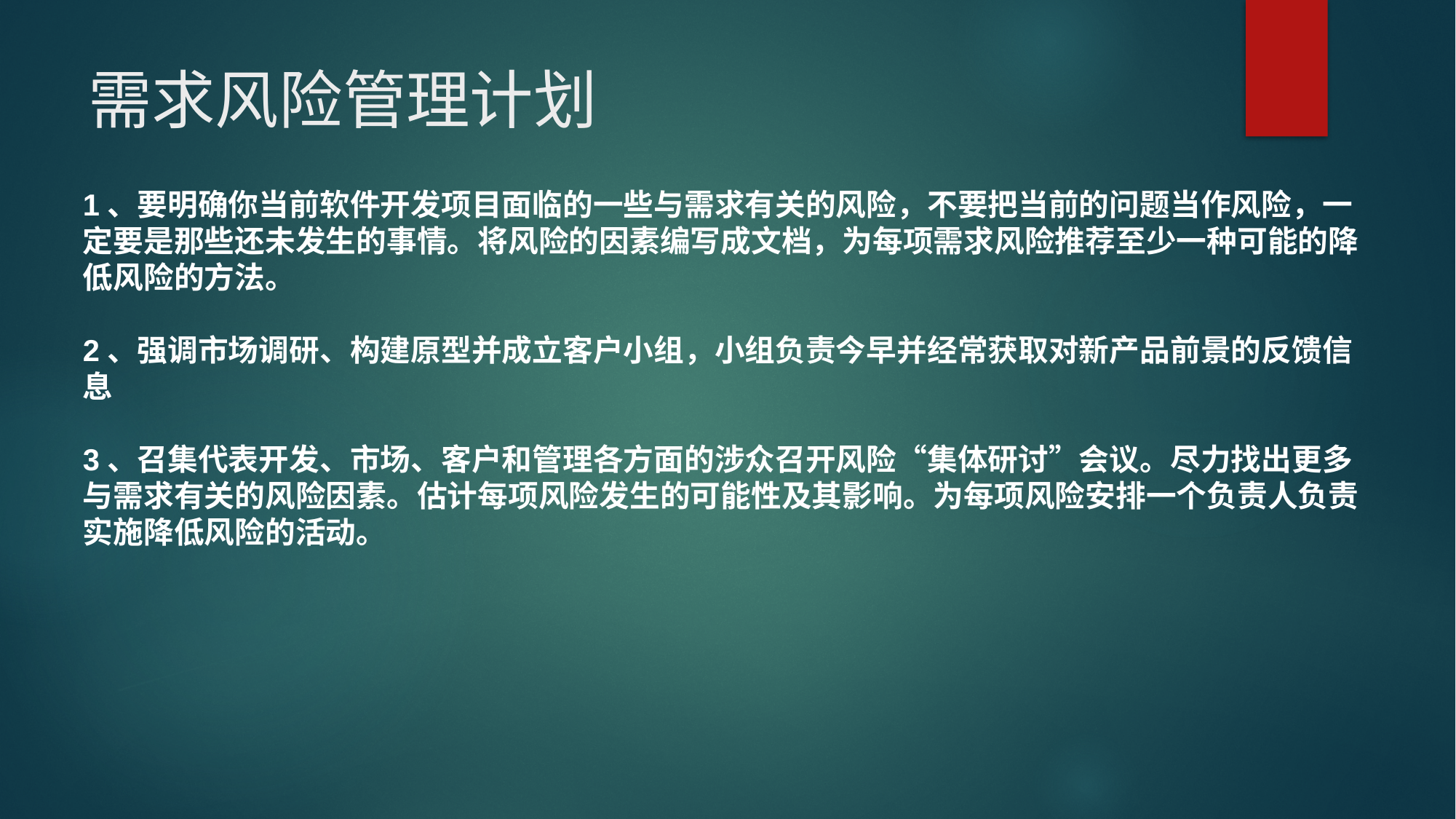

# 需求风险管理计划
1、要明确你当前软件开发项目面临的一些与需求有关的风险，不要把当前的问题当作风险，一定要是那些还未发生的事情。将风险的因素编写成文档，为每项需求风险推荐至少一种可能的降低风险的方法。

2、强调市场调研、构建原型并成立客户小组，小组负责今早并经常获取对新产品前景的反馈信息

3、召集代表开发、市场、客户和管理各方面的涉众召开风险“集体研讨”会议。尽力找出更多与需求有关的风险因素。估计每项风险发生的可能性及其影响。为每项风险安排一个负责人负责实施降低风险的活动。